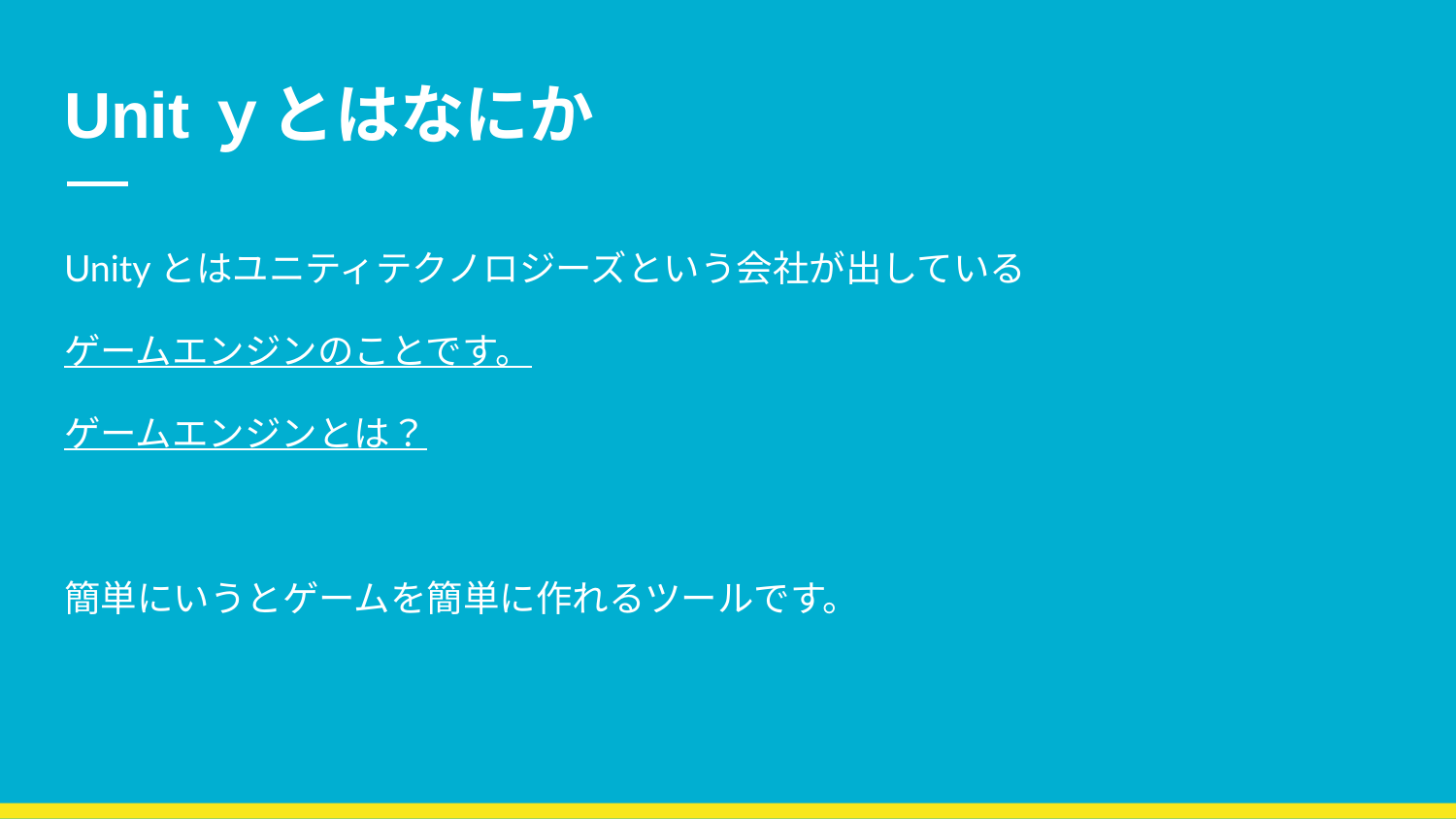

# Unitｙとはなにか

Unityとはユニティテクノロジーズという会社が出している
ゲームエンジンのことです。
ゲームエンジンとは？

簡単にいうとゲームを簡単に作れるツールです。